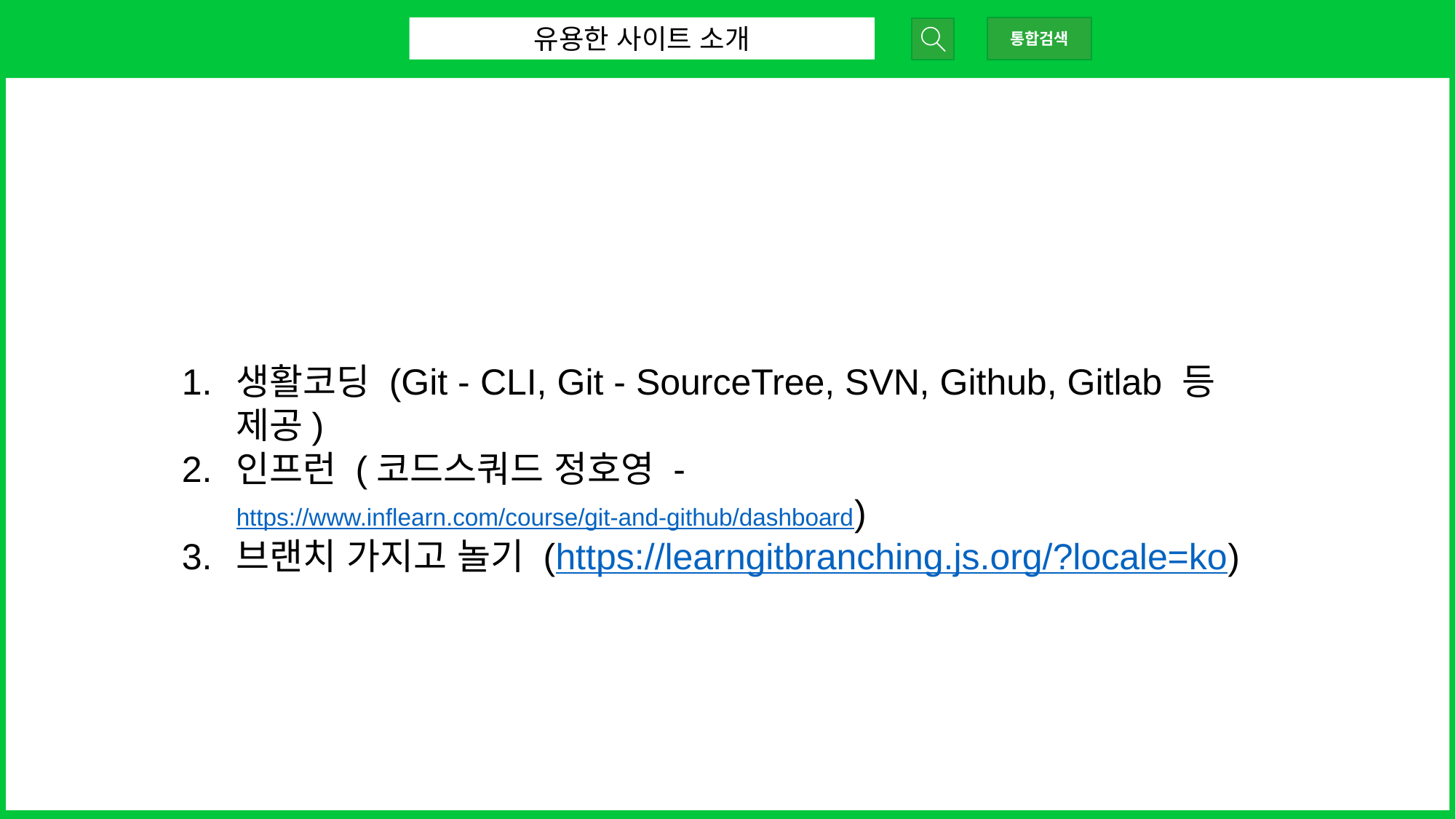

유용한 사이트 소개
통합검색

생활코딩 (Git - CLI, Git - SourceTree, SVN, Github, Gitlab 등 제공)
인프런 (코드스쿼드 정호영 - https://www.inflearn.com/course/git-and-github/dashboard)
브랜치 가지고 놀기 (https://learngitbranching.js.org/?locale=ko)